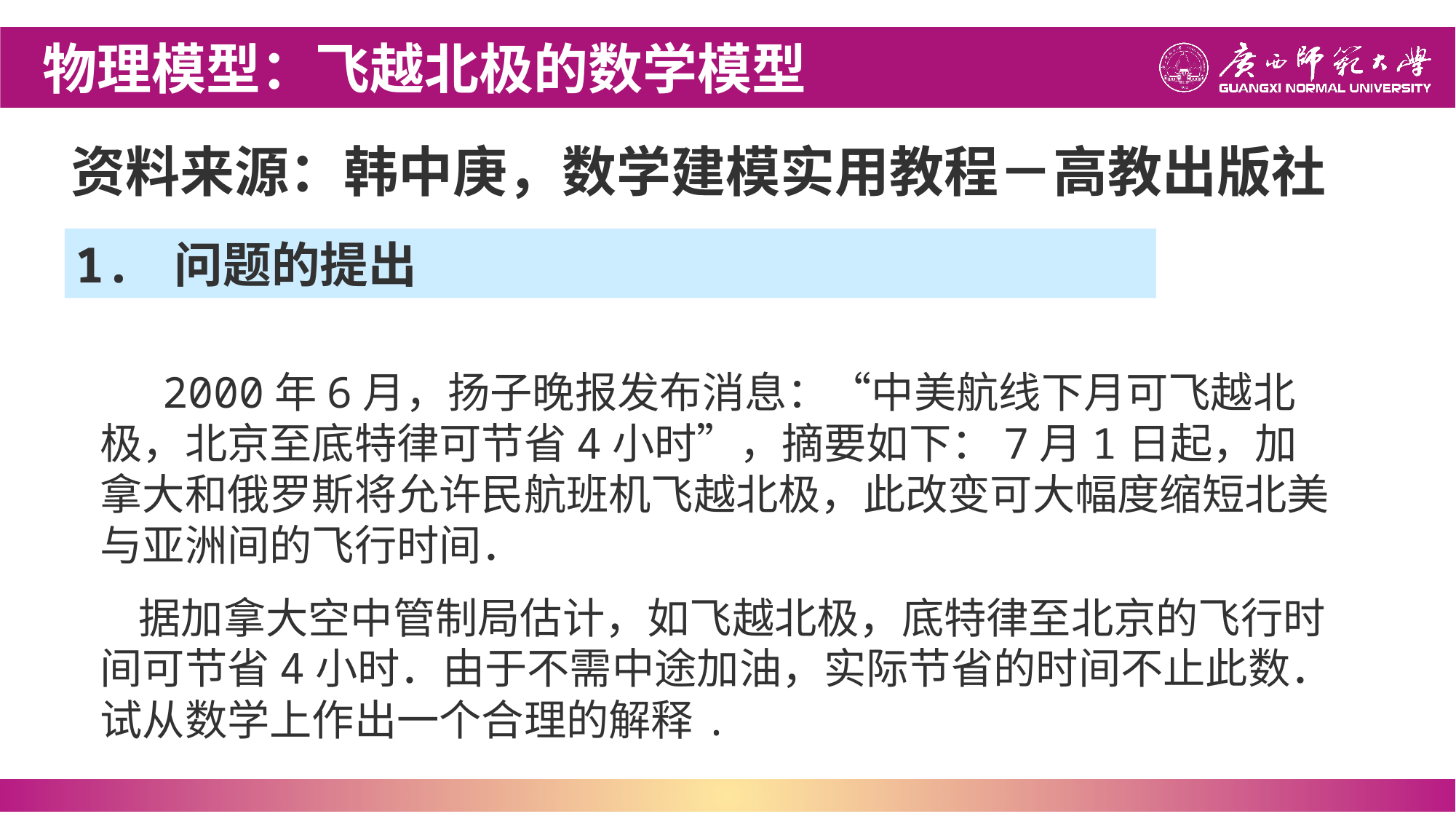

物理模型：飞越北极的数学模型

资料来源：韩中庚，数学建模实用教程－高教出版社
1. 问题的提出
        2000年6月，扬子晚报发布消息：“中美航线下月可飞越北极，北京至底特律可节省4小时”，摘要如下：7月1日起，加拿大和俄罗斯将允许民航班机飞越北极，此改变可大幅度缩短北美与亚洲间的飞行时间．
   据加拿大空中管制局估计，如飞越北极，底特律至北京的飞行时间可节省4小时．由于不需中途加油，实际节省的时间不止此数．试从数学上作出一个合理的解释.